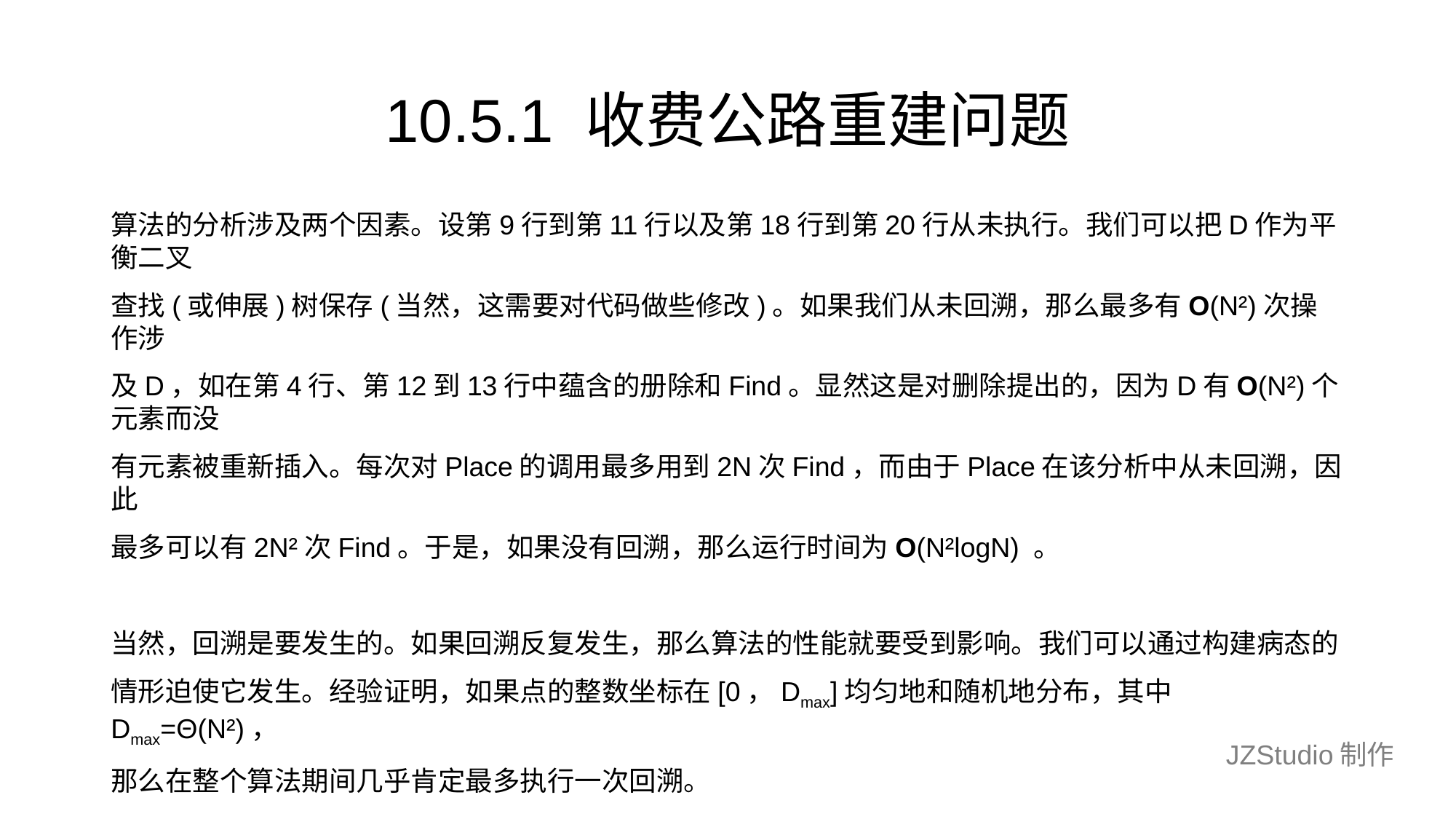

# 10.5.1 收费公路重建问题
算法的分析涉及两个因素。设第9行到第11行以及第18行到第20行从未执行。我们可以把D作为平衡二叉
查找(或伸展)树保存(当然，这需要对代码做些修改)。如果我们从未回溯，那么最多有O(N²)次操作涉
及D，如在第4行、第12到13行中蕴含的册除和Find。显然这是对删除提出的，因为D有O(N²)个元素而没
有元素被重新插入。每次对Place的调用最多用到2N次Find，而由于Place在该分析中从未回溯，因此
最多可以有2N²次Find。于是，如果没有回溯，那么运行时间为O(N²logN) 。

当然，回溯是要发生的。如果回溯反复发生，那么算法的性能就要受到影响。我们可以通过构建病态的
情形迫使它发生。经验证明，如果点的整数坐标在[0，Dmax]均匀地和随机地分布，其中Dmax=Θ(N²)，
那么在整个算法期间几乎肯定最多执行一次回溯。